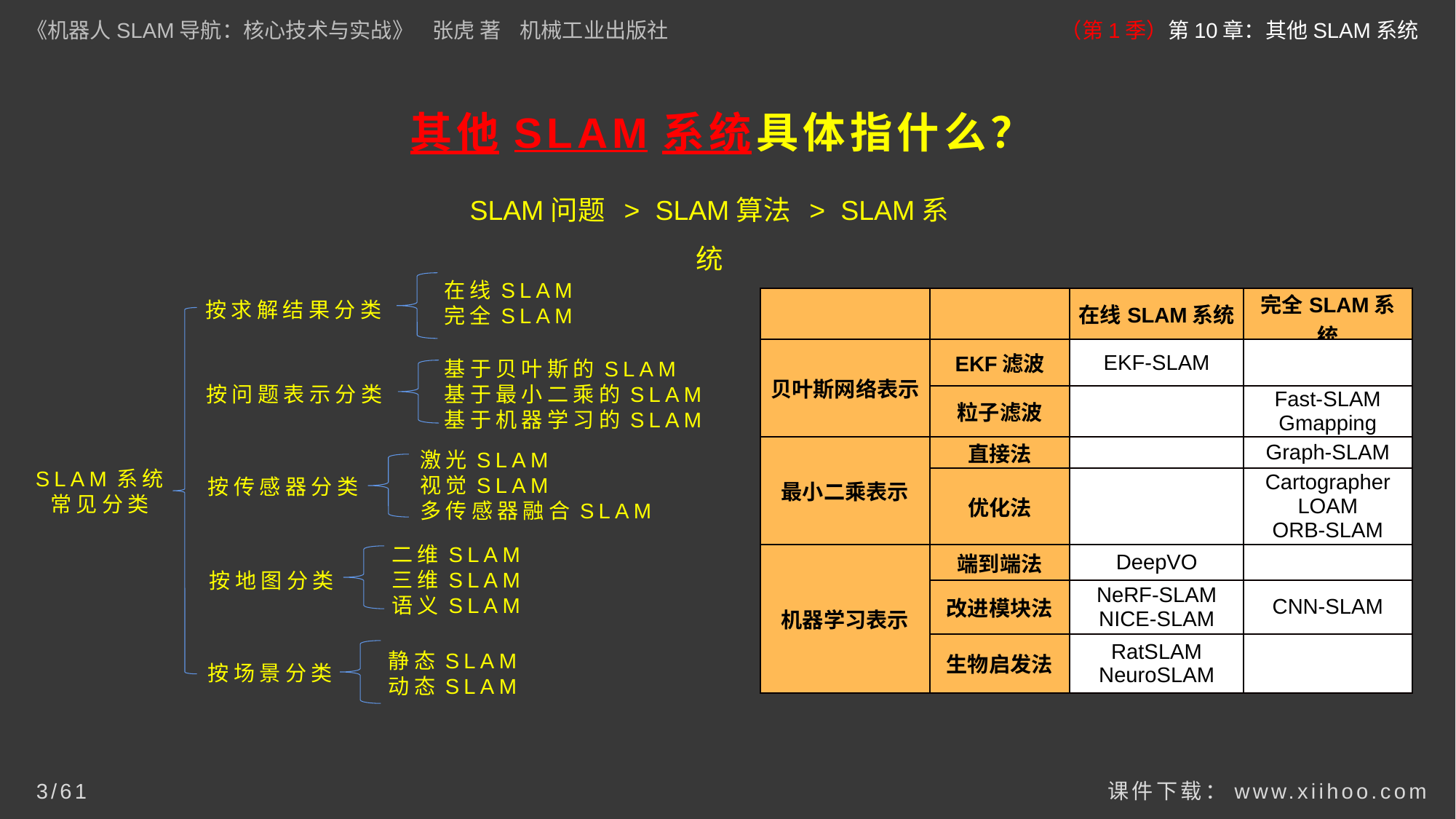

《机器人SLAM导航：核心技术与实战》    张虎 著    机械工业出版社
（第1季）第10章：其他SLAM系统
# 其他SLAM系统具体指什么？
SLAM问题  >  SLAM算法  >  SLAM系统
在线SLAM
完全SLAM

按求解结果分类

基于贝叶斯的SLAM
基于最小二乘的SLAM
基于机器学习的SLAM

按问题表示分类
激光SLAM
视觉SLAM
多传感器融合SLAM

按传感器分类
SLAM系统
常见分类
二维SLAM
三维SLAM
语义SLAM

按地图分类
静态SLAM
动态SLAM

按场景分类
|  |  | 在线SLAM系统 | 完全SLAM系统 |
| --- | --- | --- | --- |
| 贝叶斯网络表示 | EKF滤波 | EKF-SLAM |  |
|  | 粒子滤波 |  | Fast-SLAM Gmapping |
| 最小二乘表示 | 直接法 |  | Graph-SLAM |
|  | 优化法 |  | Cartographer LOAM ORB-SLAM |
| 机器学习表示 | 端到端法 | DeepVO |  |
|  | 改进模块法 | NeRF-SLAM NICE-SLAM | CNN-SLAM |
|  | 生物启发法 | RatSLAM NeuroSLAM |  |
课件下载：www.xiihoo.com
3/61